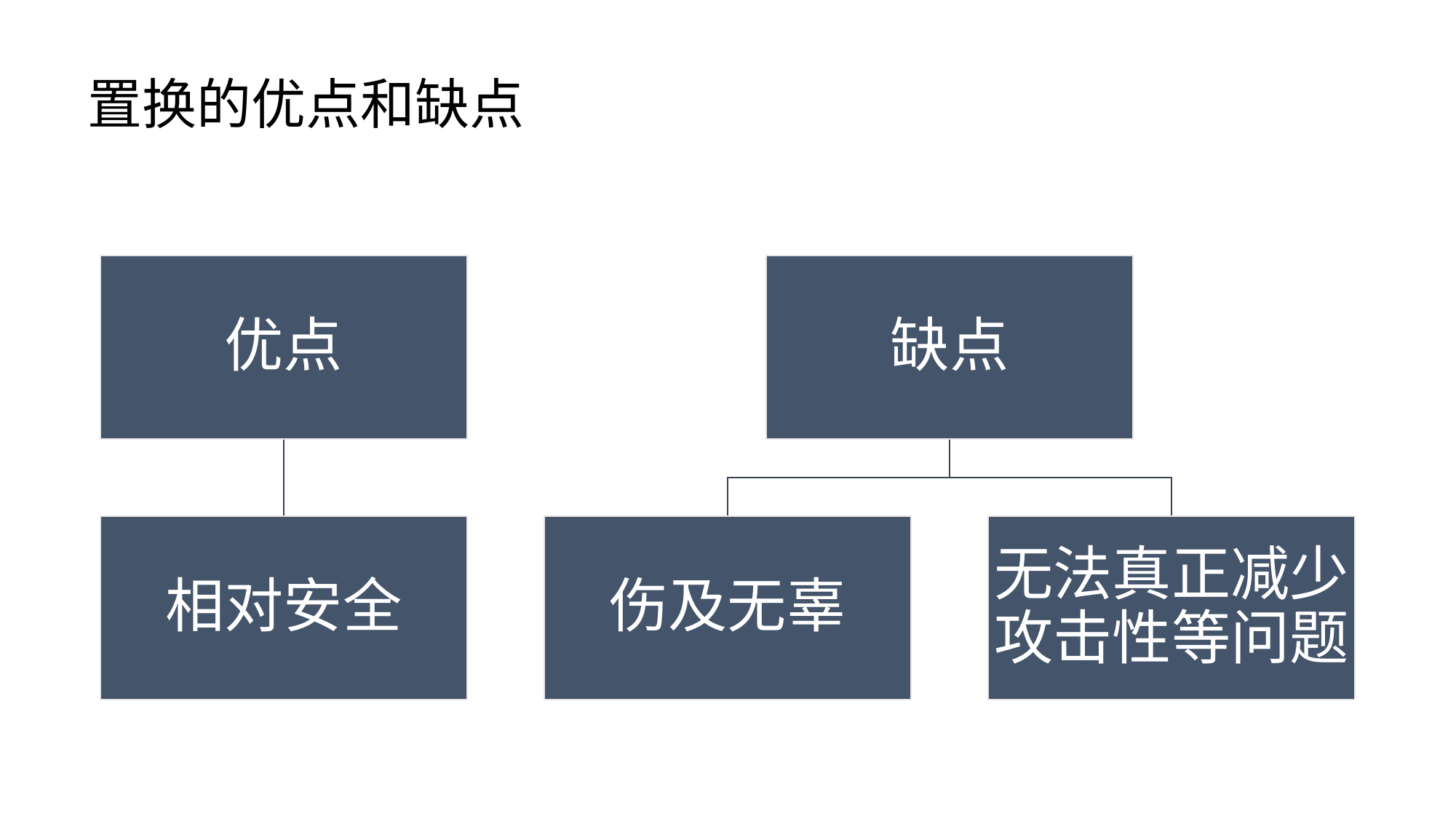

# 置换的优点和缺点
优点
相对安全
缺点
伤及无辜
无法真正减少攻击性等问题